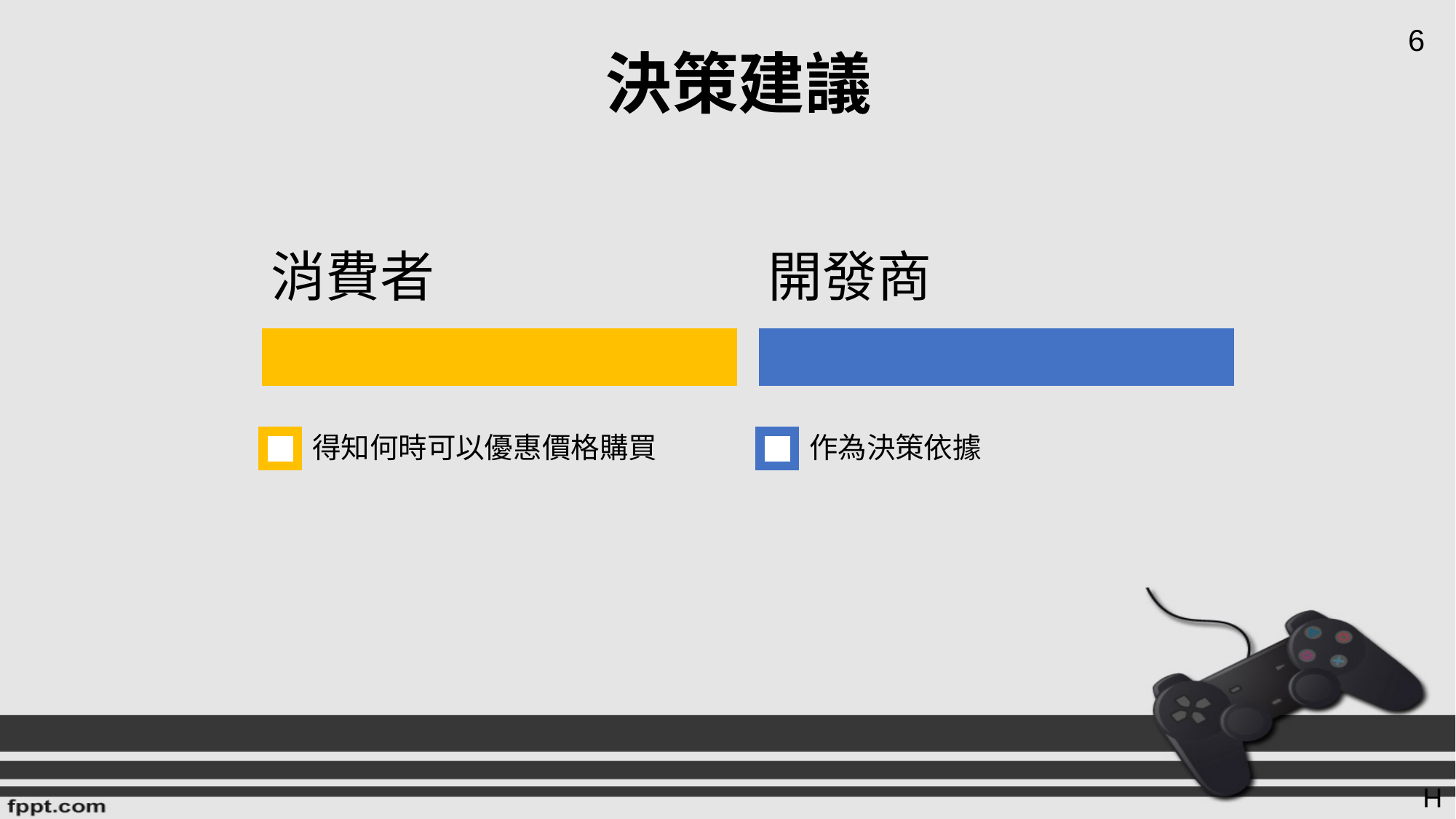

# 決策建議
6
消費者
得知何時可以優惠價格購買
開發商
作為決策依據
H